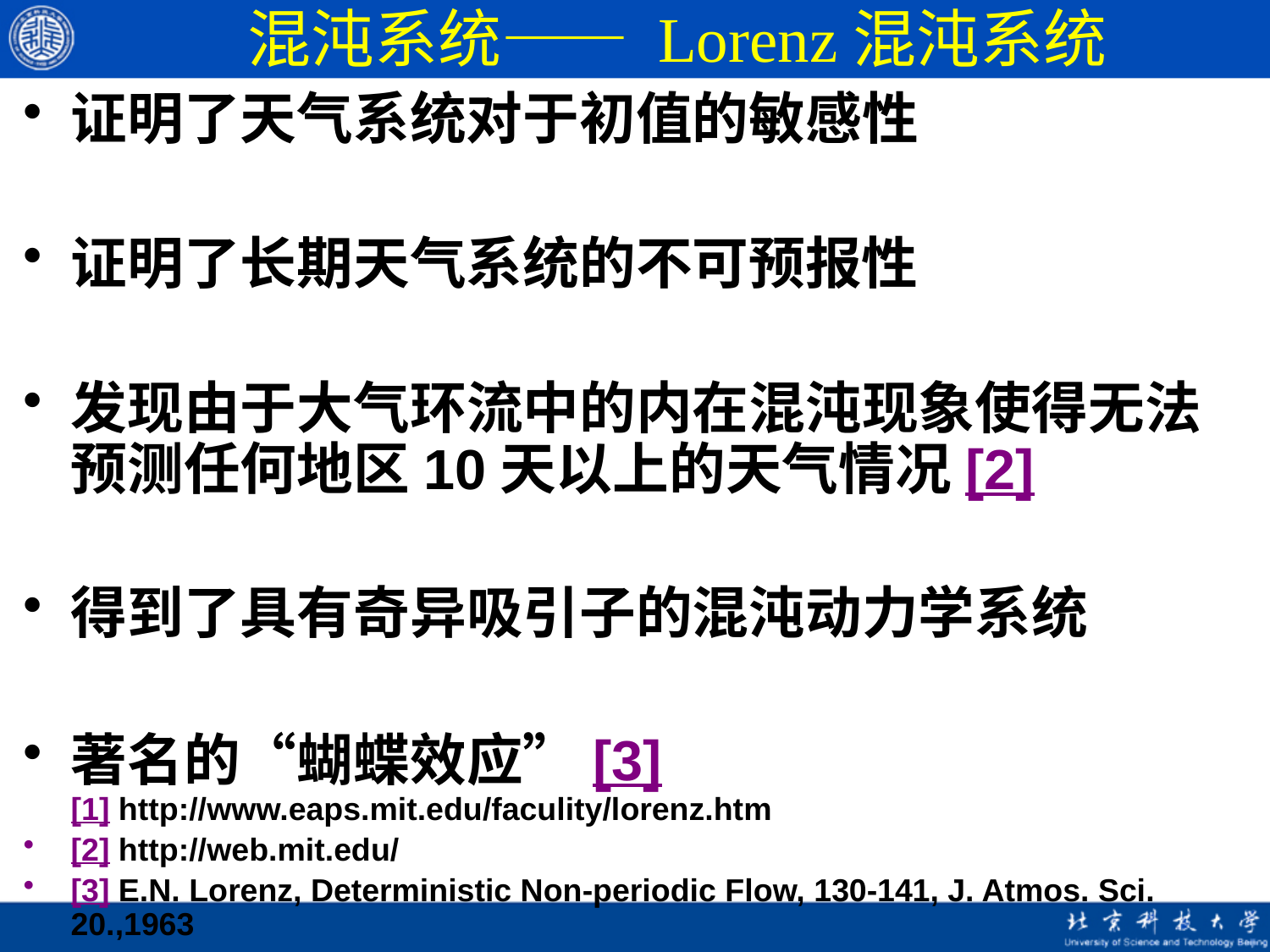

# 混沌系统—— Lorenz混沌系统
证明了天气系统对于初值的敏感性

证明了长期天气系统的不可预报性

发现由于大气环流中的内在混沌现象使得无法预测任何地区10天以上的天气情况[2]

得到了具有奇异吸引子的混沌动力学系统

著名的“蝴蝶效应”[3]
[1] http://www.eaps.mit.edu/faculity/lorenz.htm
[2] http://web.mit.edu/
[3] E.N. Lorenz, Deterministic Non-periodic Flow, 130-141, J. Atmos. Sci. 20.,1963